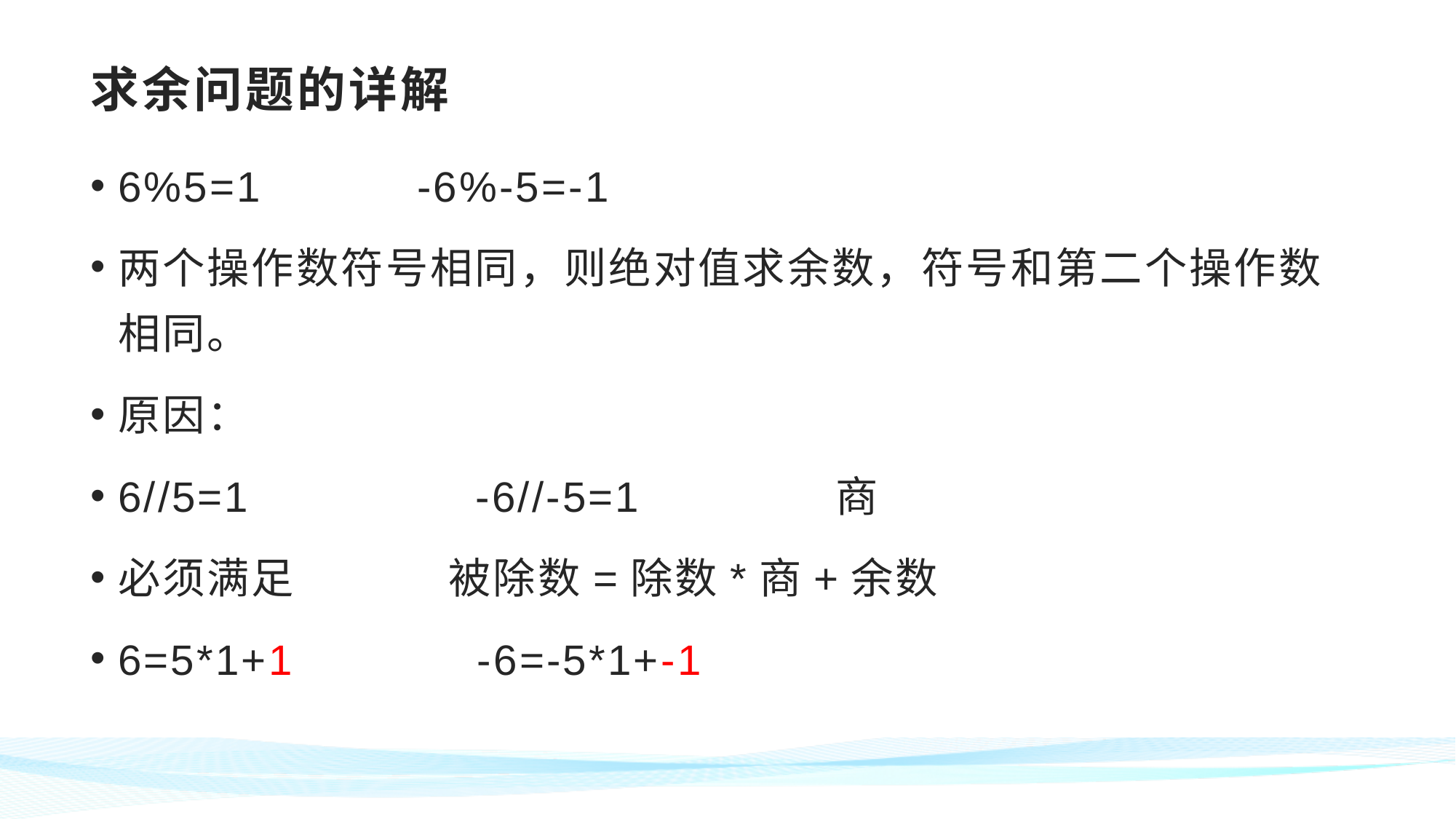

# 求余问题的详解
6%5=1           -6%-5=-1
两个操作数符号相同，则绝对值求余数，符号和第二个操作数相同。
原因：
6//5=1                -6//-5=1             商
必须满足             被除数=除数*商+余数
6=5*1+1             -6=-5*1+-1